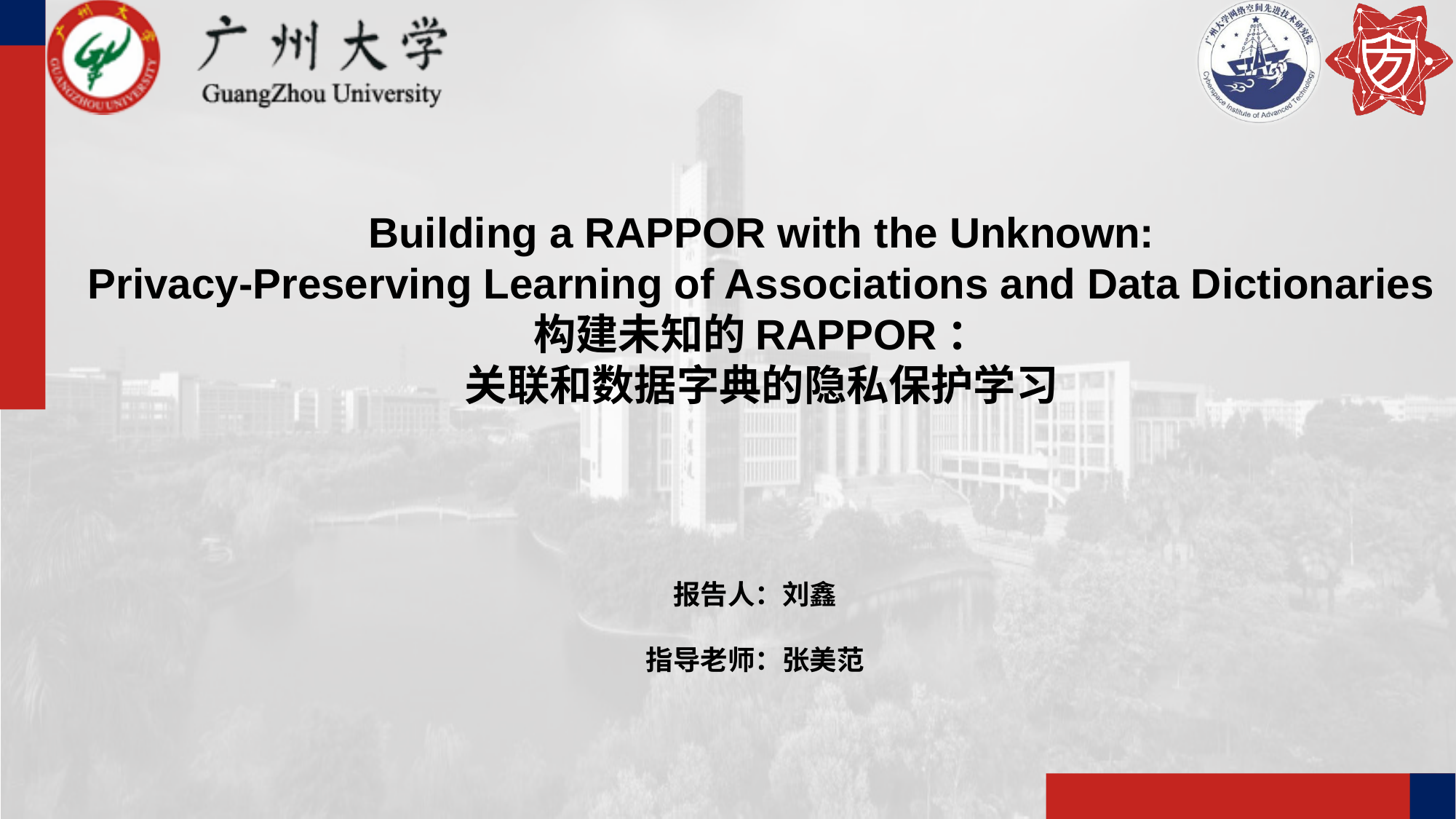

Building a RAPPOR with the Unknown:
Privacy-Preserving Learning of Associations and Data Dictionaries
构建未知的RAPPOR：
关联和数据字典的隐私保护学习

报告人：刘鑫
指导老师：张美范